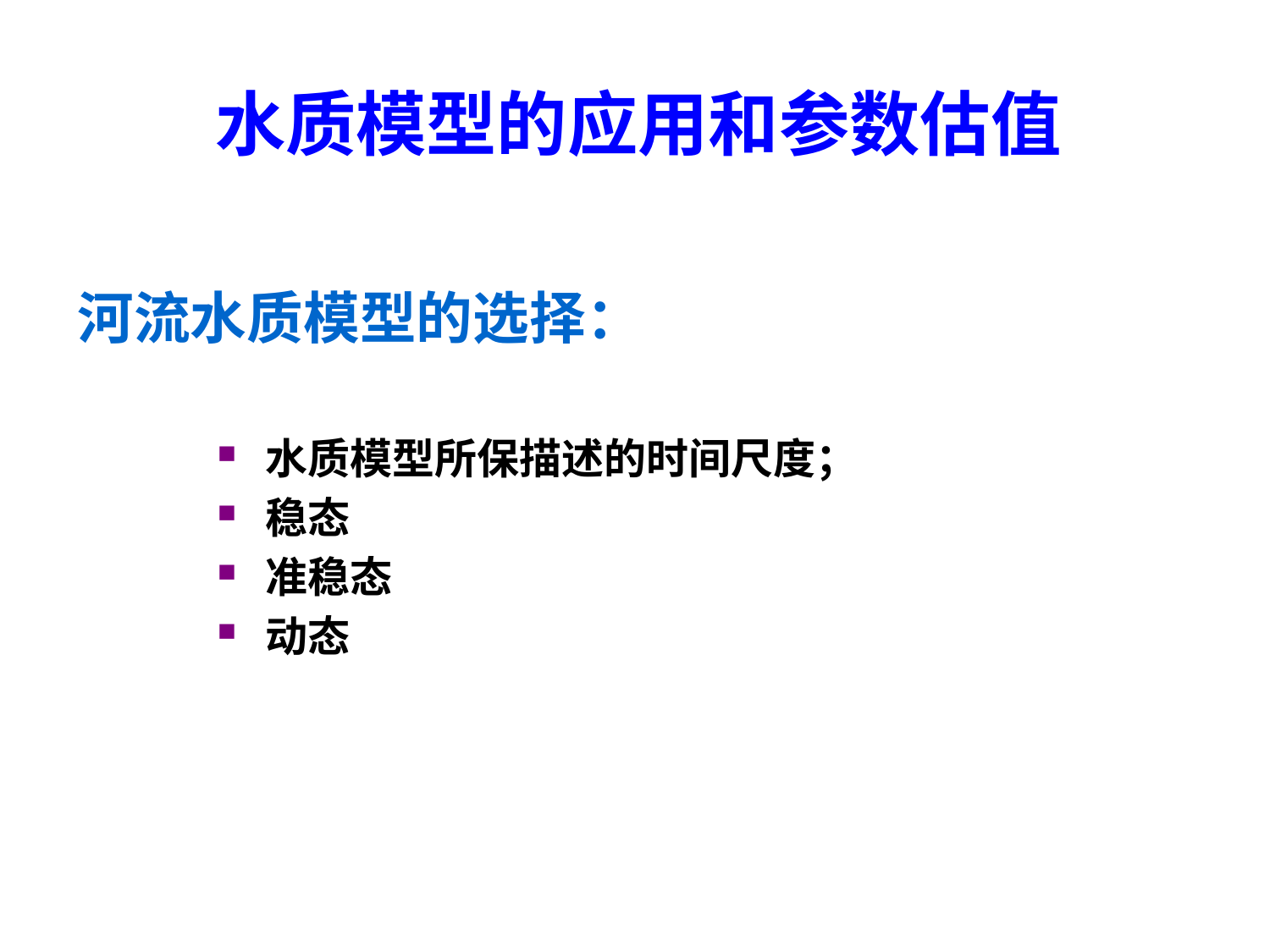

水质模型的应用和参数估值
河流水质模型的选择：
水质模型所保描述的时间尺度；
稳态
准稳态
动态